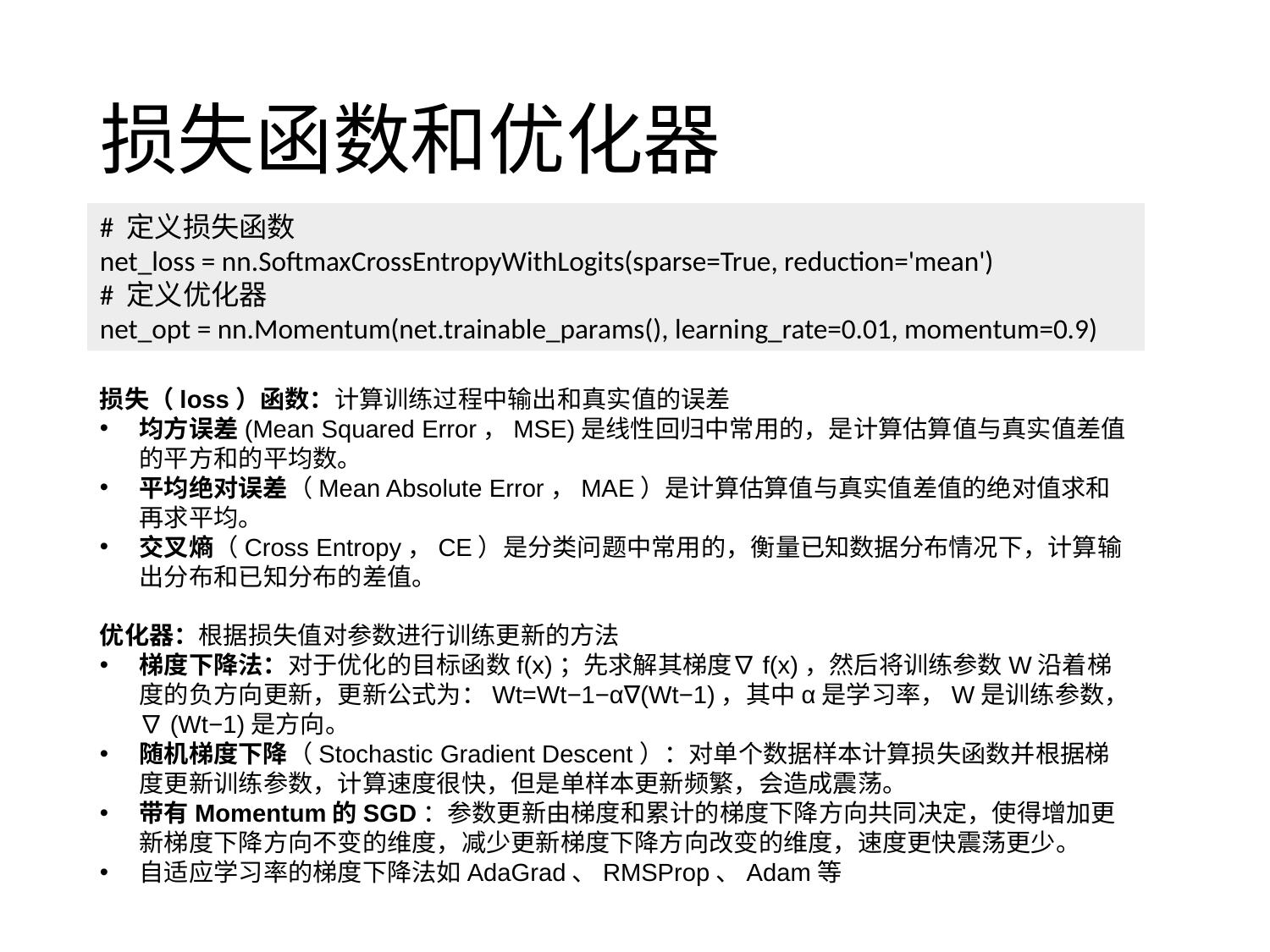

损失函数和优化器
# 定义损失函数
net_loss = nn.SoftmaxCrossEntropyWithLogits(sparse=True, reduction='mean')
# 定义优化器
net_opt = nn.Momentum(net.trainable_params(), learning_rate=0.01, momentum=0.9)
损失（loss）函数：计算训练过程中输出和真实值的误差
均方误差(Mean Squared Error，MSE)是线性回归中常用的，是计算估算值与真实值差值的平方和的平均数。
平均绝对误差（Mean Absolute Error，MAE）是计算估算值与真实值差值的绝对值求和再求平均。
交叉熵（Cross Entropy，CE）是分类问题中常用的，衡量已知数据分布情况下，计算输出分布和已知分布的差值。

优化器：根据损失值对参数进行训练更新的方法
梯度下降法：对于优化的目标函数f(x)；先求解其梯度∇f(x)，然后将训练参数W沿着梯度的负方向更新，更新公式为：Wt=Wt−1−α∇(Wt−1)，其中α是学习率，W是训练参数，∇(Wt−1)是方向。
随机梯度下降（Stochastic Gradient Descent）：对单个数据样本计算损失函数并根据梯度更新训练参数，计算速度很快，但是单样本更新频繁，会造成震荡。
带有Momentum的SGD：参数更新由梯度和累计的梯度下降方向共同决定，使得增加更新梯度下降方向不变的维度，减少更新梯度下降方向改变的维度，速度更快震荡更少。
自适应学习率的梯度下降法如AdaGrad、RMSProp、Adam等